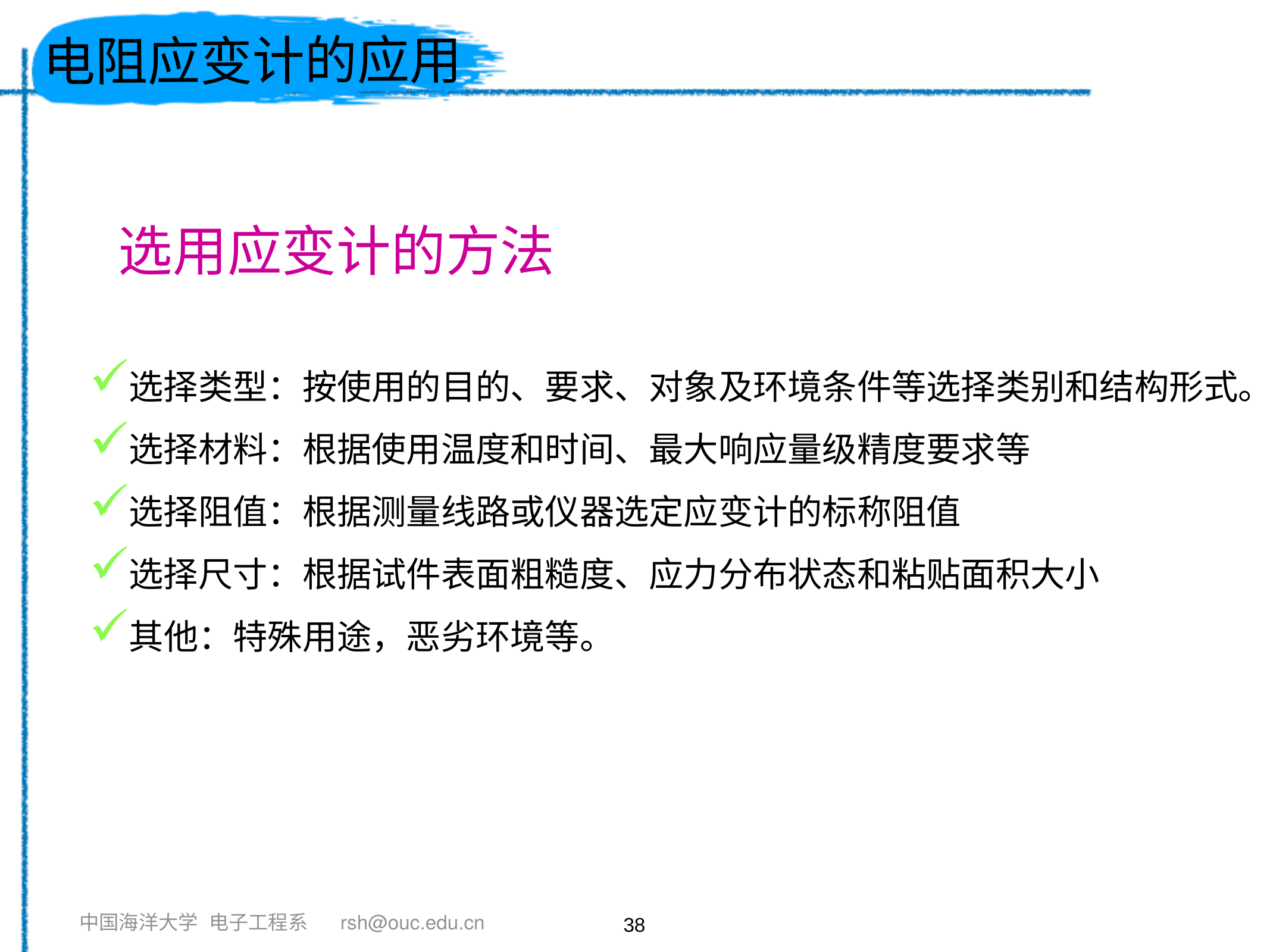

# 电阻应变计的应用
选用应变计的方法
选择类型：按使用的目的、要求、对象及环境条件等选择类别和结构形式。
选择材料：根据使用温度和时间、最大响应量级精度要求等
选择阻值：根据测量线路或仪器选定应变计的标称阻值
选择尺寸：根据试件表面粗糙度、应力分布状态和粘贴面积大小
其他：特殊用途，恶劣环境等。
38